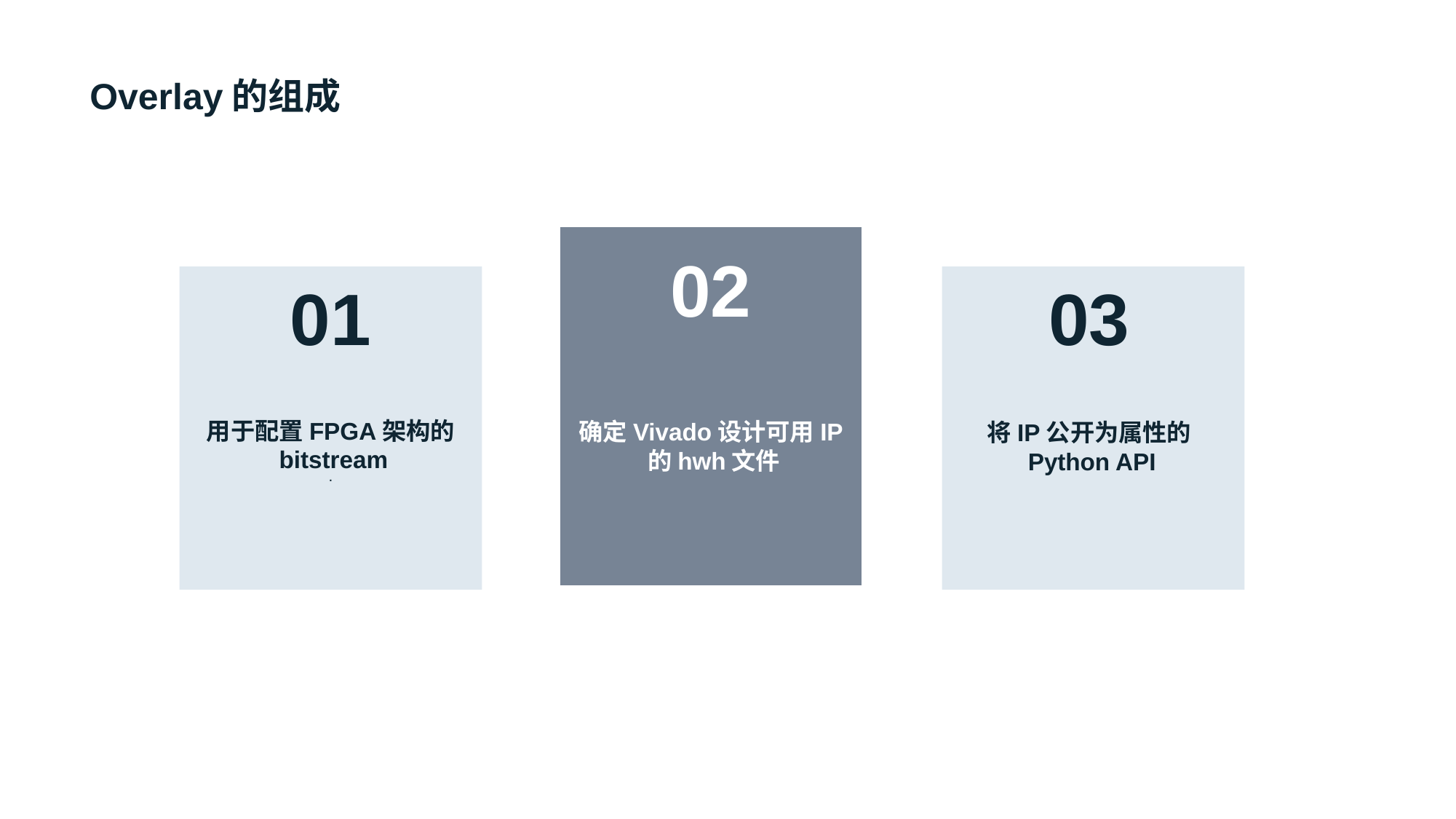

# Overlay的组成

02
确定Vivado设计可用IP的hwh文件

.
01
用于配置FPGA架构的bitstream

03
将IP公开为属性的Python API